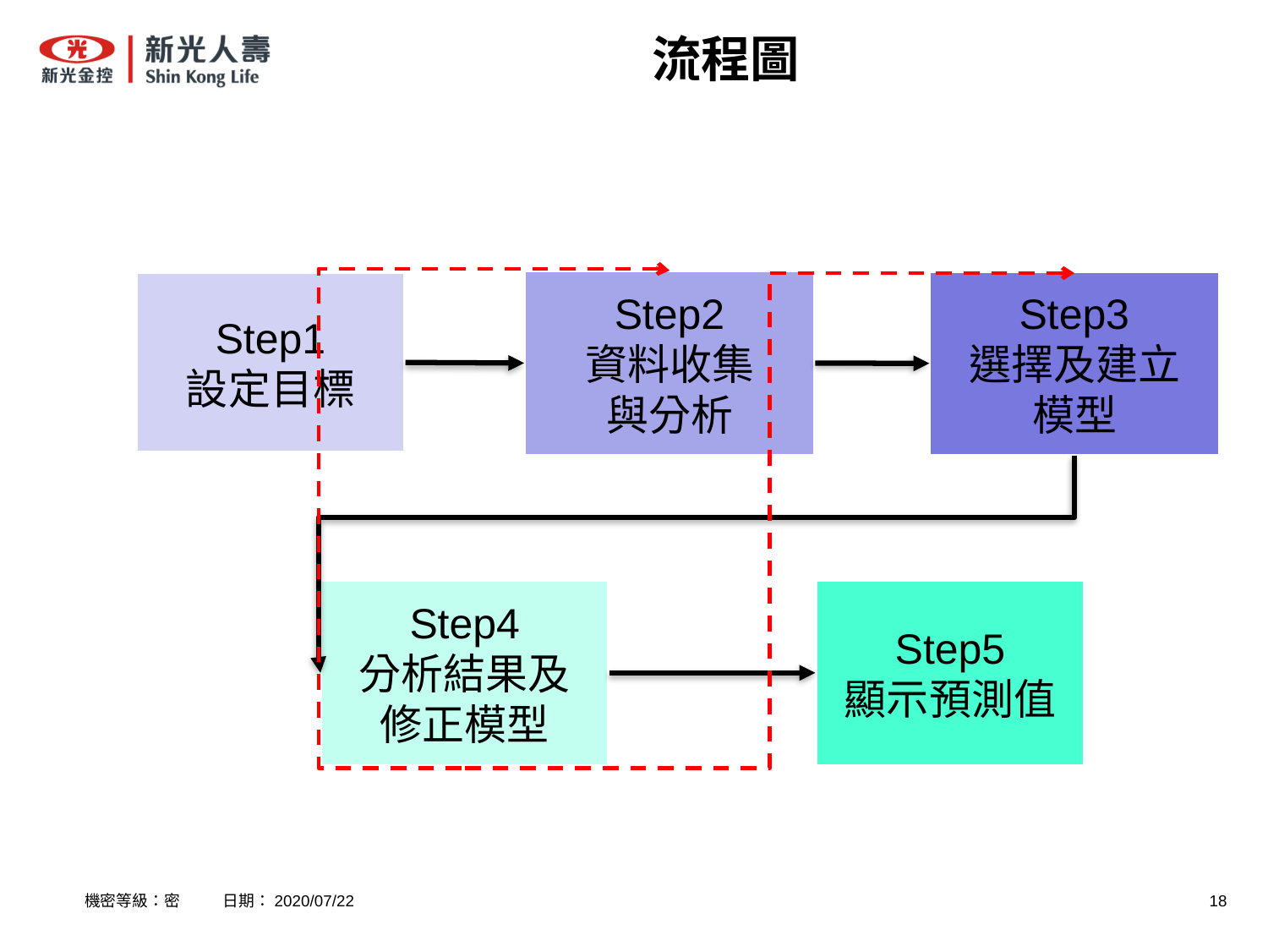

# 流程圖
Step2
資料收集
與分析
Step3
選擇及建立
模型
Step1
設定目標
Step4
分析結果及
修正模型
Step5
顯示預測值
機密等級：密            日期：2020/07/22